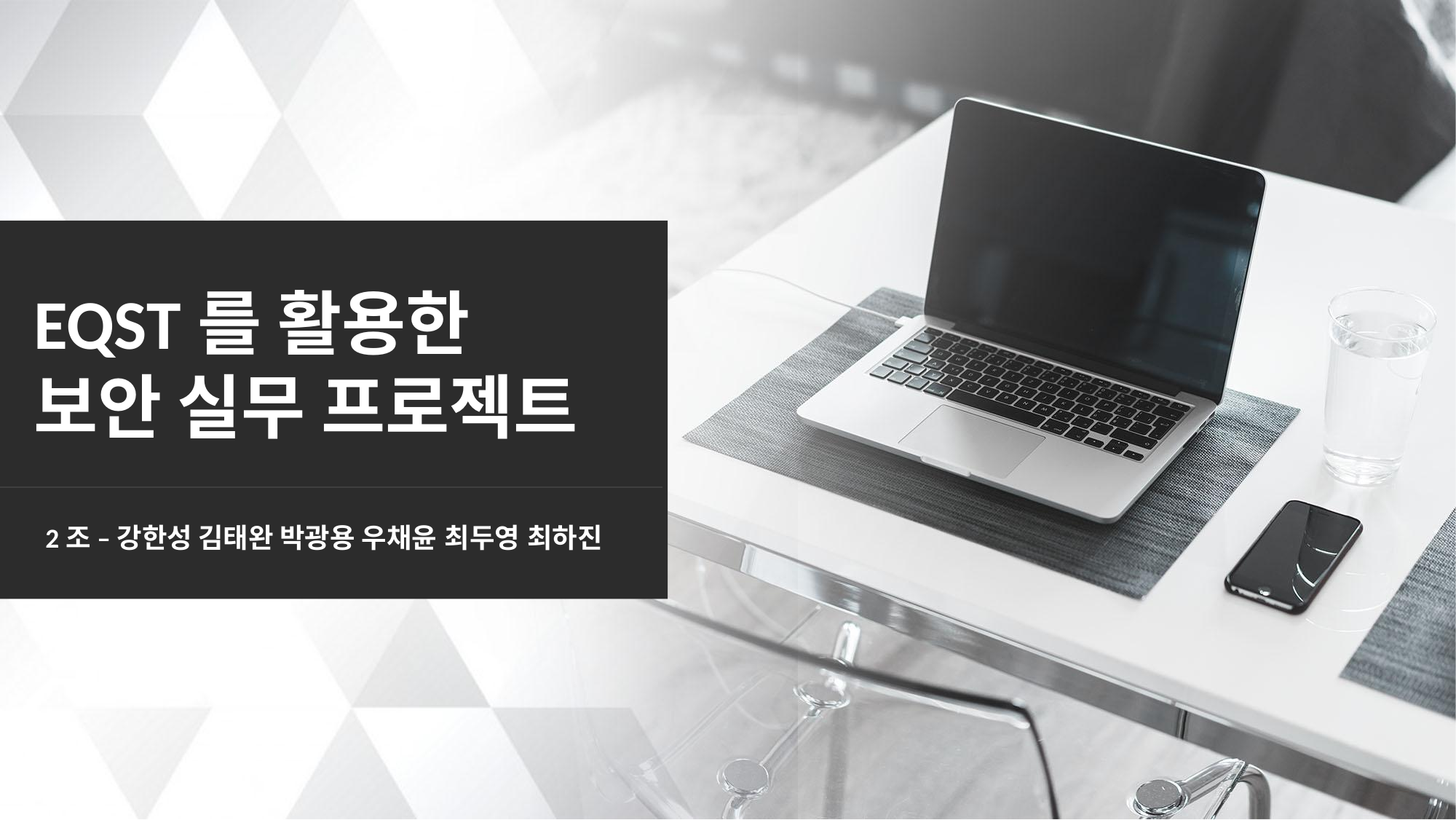

# EQST를 활용한
보안 실무 프로젝트
2조 – 강한성 김태완 박광용 우채윤 최두영 최하진